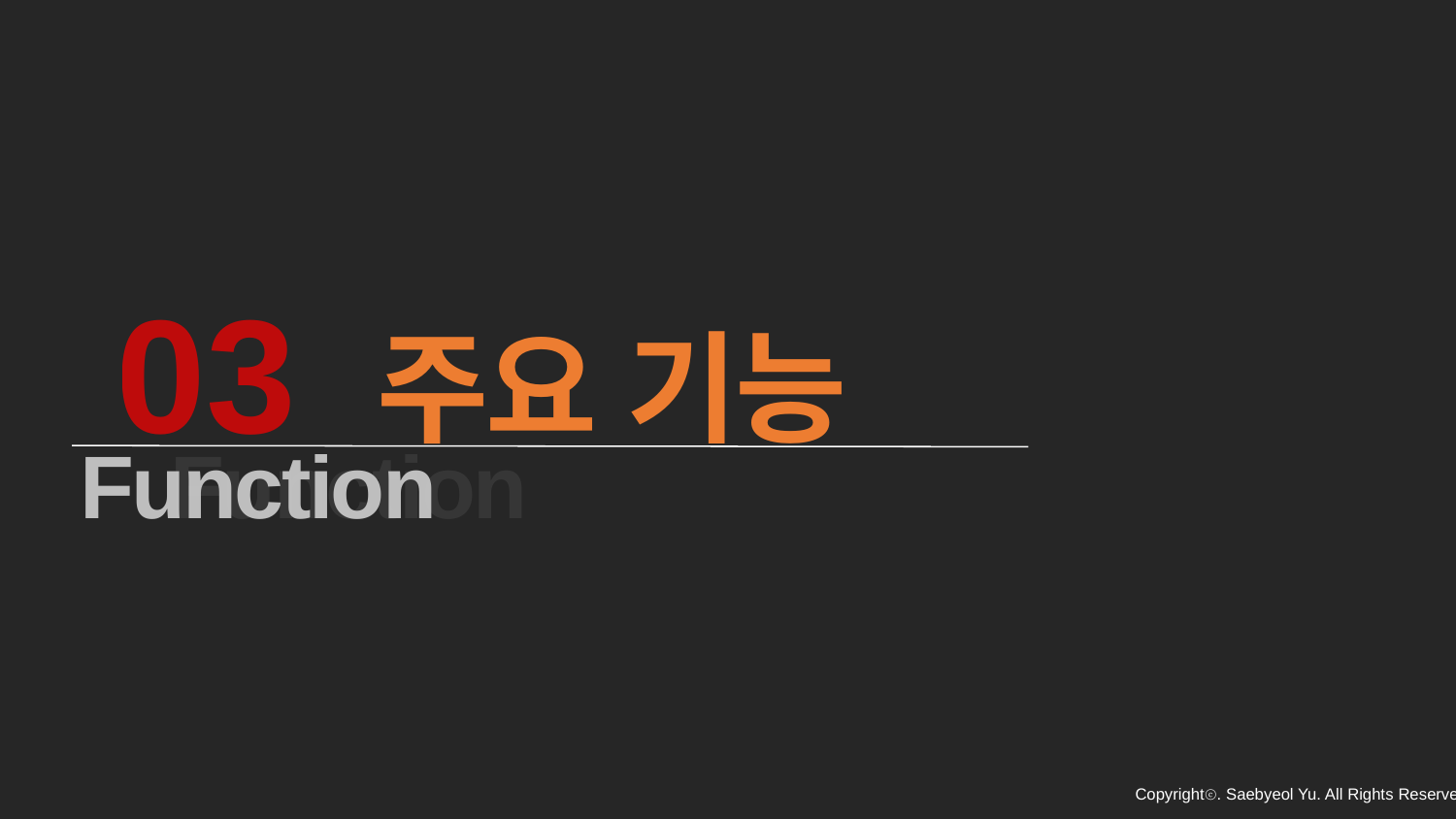

03 주요 기능
Function
Function
Copyrightⓒ. Saebyeol Yu. All Rights Reserved.